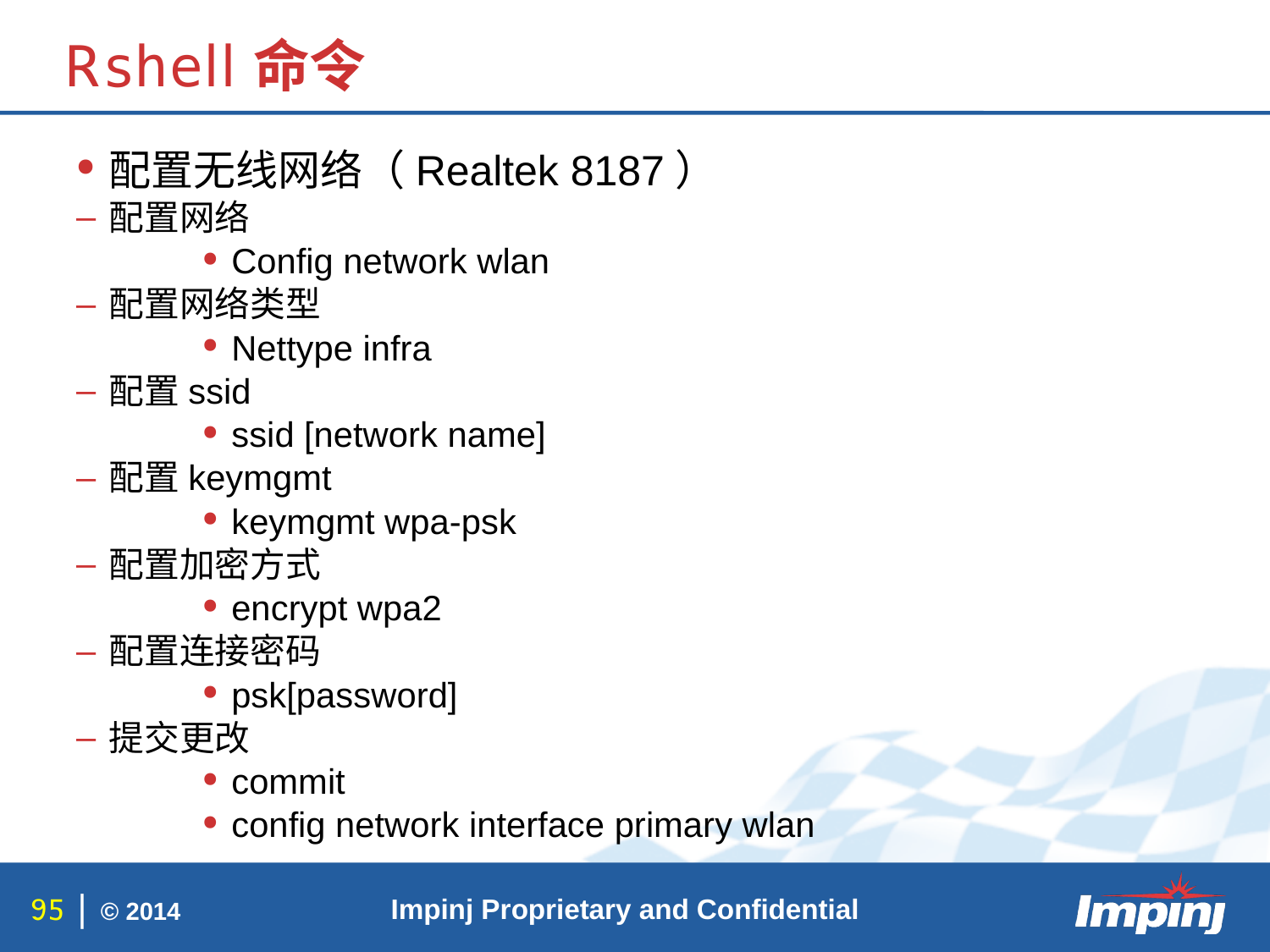

# Rshell命令
配置无线网络（Realtek 8187）
配置网络
Config network wlan
配置网络类型
Nettype infra
配置ssid
ssid [network name]
配置keymgmt
keymgmt wpa-psk
配置加密方式
encrypt wpa2
配置连接密码
psk[password]
提交更改
commit
config network interface primary wlan